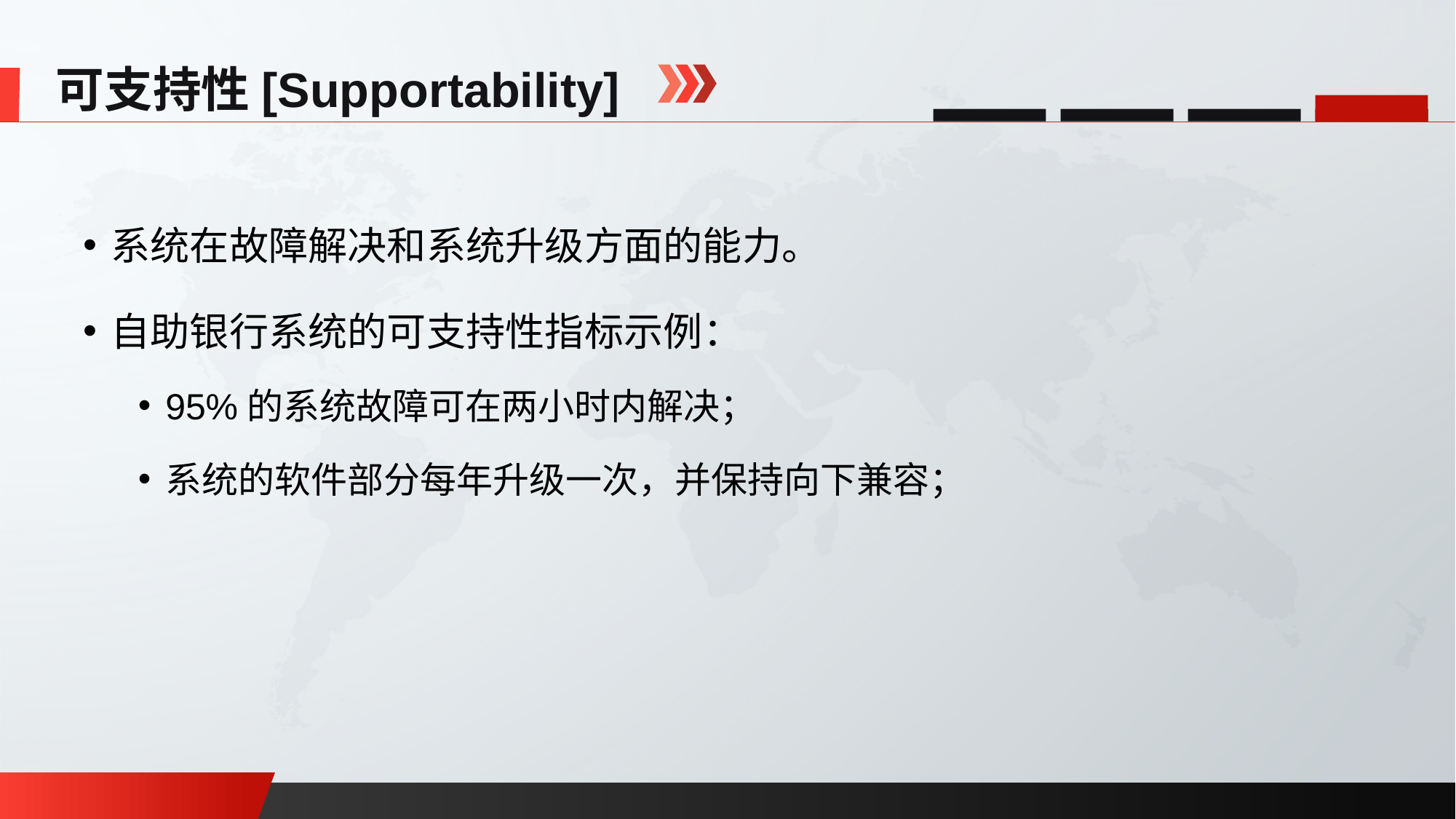

可支持性[Supportability]

系统在故障解决和系统升级方面的能力。
自助银行系统的可支持性指标示例：
95%的系统故障可在两小时内解决；
系统的软件部分每年升级一次，并保持向下兼容；